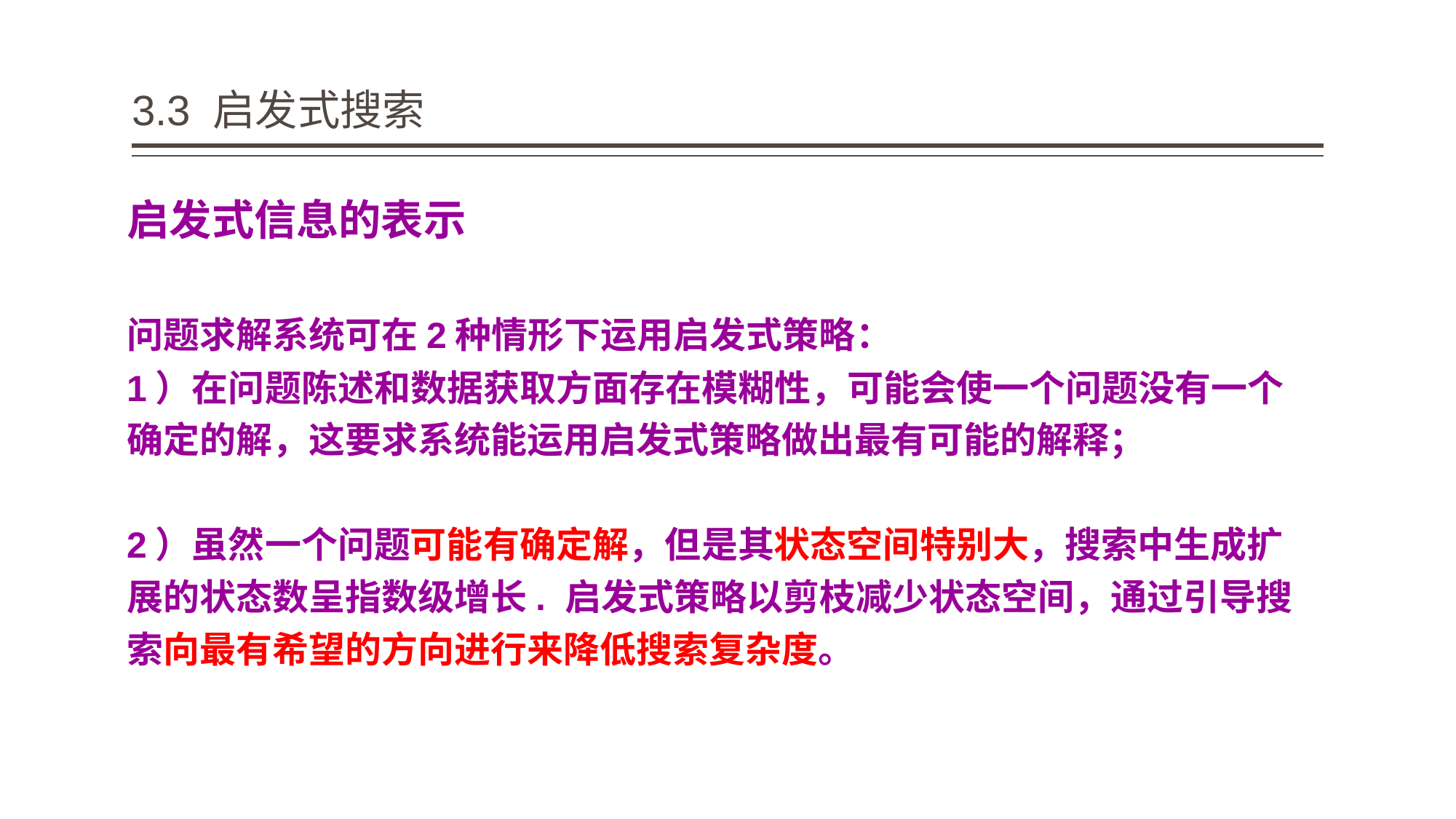

# 3.3 启发式搜索
 启发式信息的表示
问题求解系统可在2种情形下运用启发式策略：
1）在问题陈述和数据获取方面存在模糊性，可能会使一个问题没有一个确定的解，这要求系统能运用启发式策略做出最有可能的解释；

2）虽然一个问题可能有确定解，但是其状态空间特别大，搜索中生成扩展的状态数呈指数级增长. 启发式策略以剪枝减少状态空间，通过引导搜索向最有希望的方向进行来降低搜索复杂度。